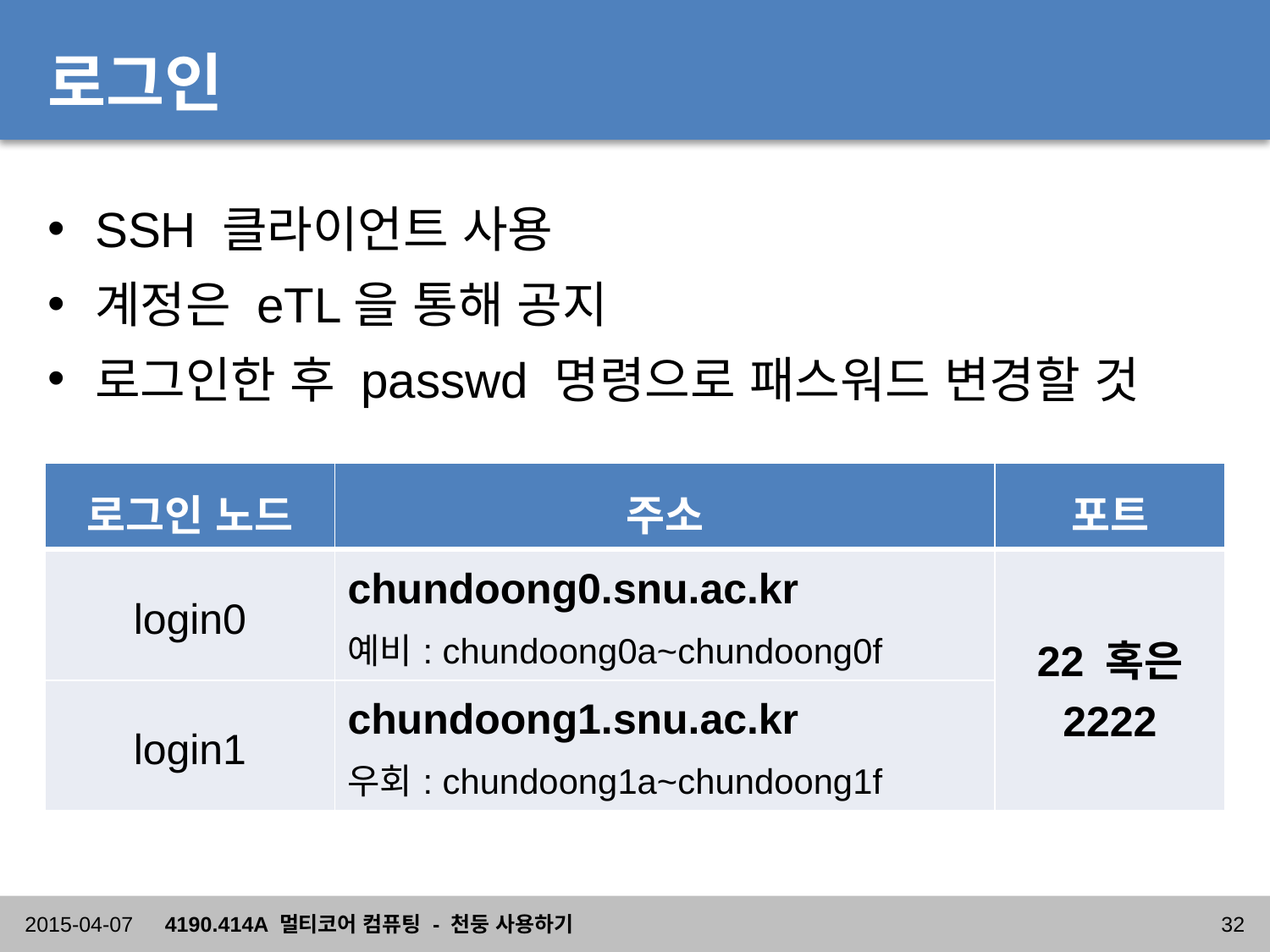

# 로그인
SSH 클라이언트 사용
계정은 eTL을 통해 공지
로그인한 후 passwd 명령으로 패스워드 변경할 것
| 로그인 노드 | 주소 | 포트 |
| --- | --- | --- |
| login0 | chundoong0.snu.ac.kr 예비: chundoong0a~chundoong0f | 22 혹은 2222 |
| login1 | chundoong1.snu.ac.kr 우회: chundoong1a~chundoong1f |  |
2015-04-07
4190.414A 멀티코어 컴퓨팅 - 천둥 사용하기
32